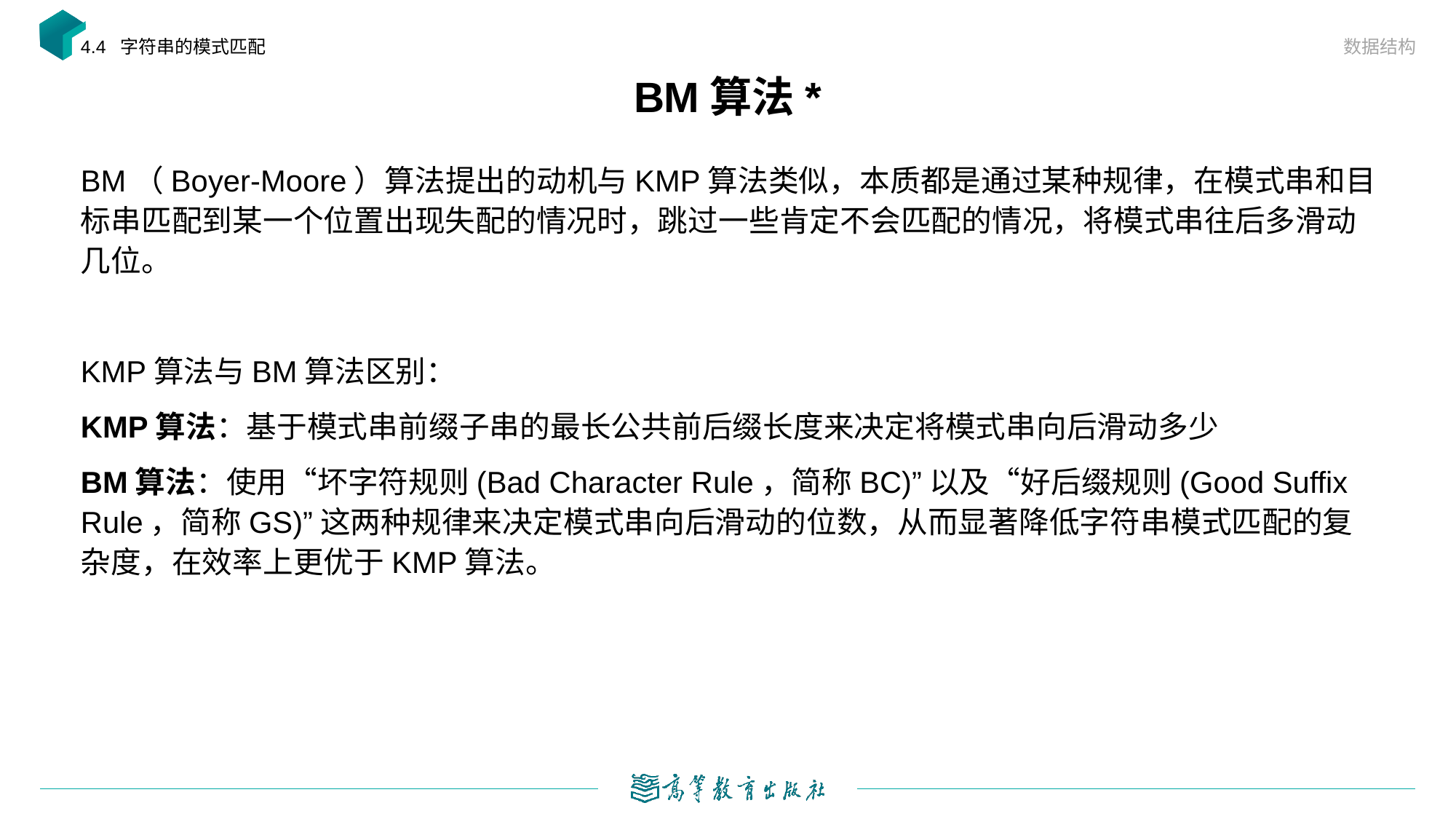

数据结构
4.4  字符串的模式匹配
# BM算法*
BM（Boyer-Moore）算法提出的动机与KMP算法类似，本质都是通过某种规律，在模式串和目标串匹配到某一个位置出现失配的情况时，跳过一些肯定不会匹配的情况，将模式串往后多滑动几位。

KMP算法与BM算法区别：
KMP算法：基于模式串前缀子串的最长公共前后缀长度来决定将模式串向后滑动多少
BM算法：使用“坏字符规则(Bad Character Rule，简称BC)”以及“好后缀规则(Good Suffix Rule，简称GS)”这两种规律来决定模式串向后滑动的位数，从而显著降低字符串模式匹配的复杂度，在效率上更优于KMP算法。